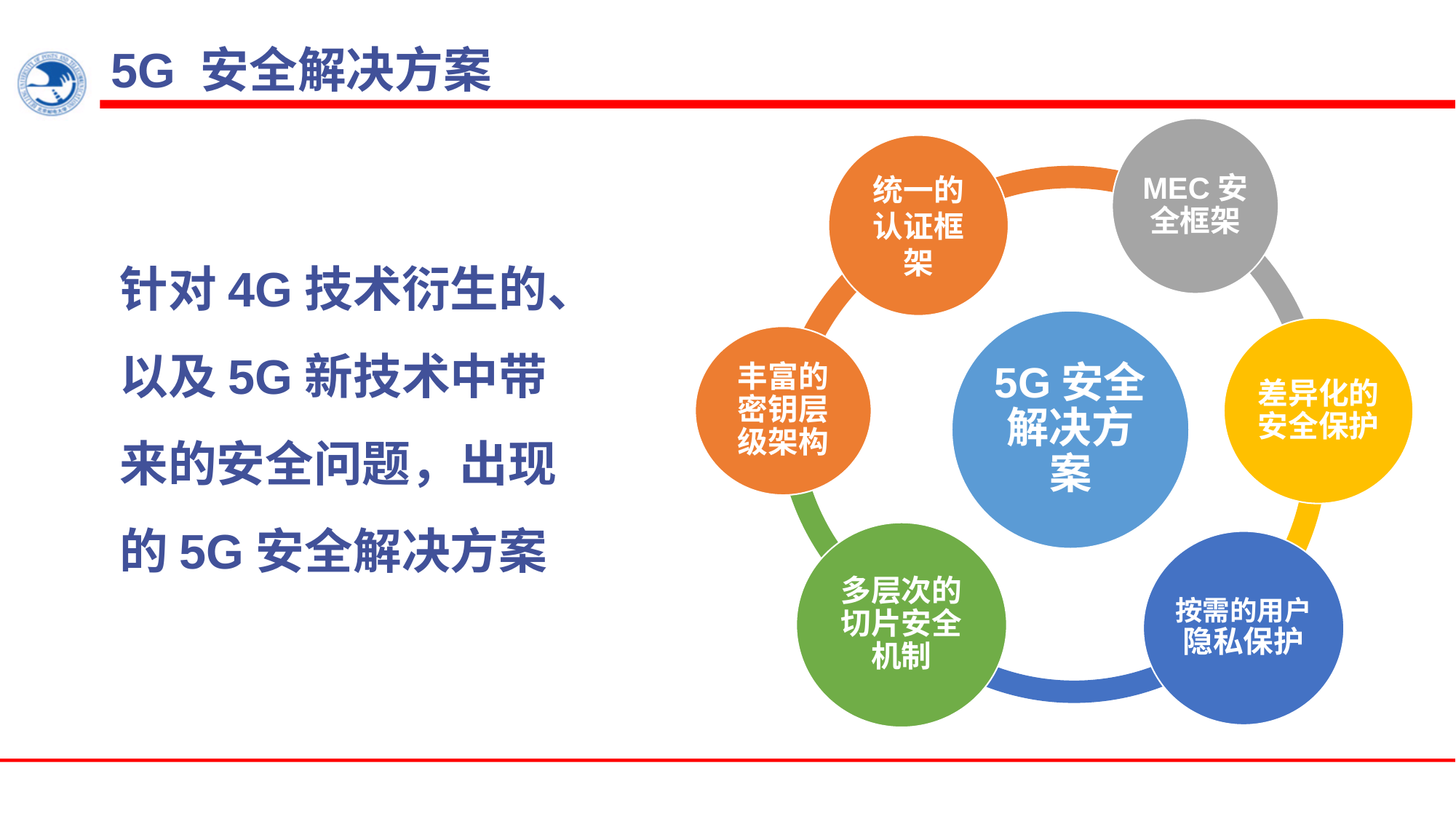

5G 安全解决方案
5G安全解决方案
统一的认证框架
MEC安全框架
差异化的安全保护
按需的用户隐私保护
多层次的切片安全机制
丰富的密钥层级架构
针对4G技术衍生的、以及5G新技术中带来的安全问题，出现的5G安全解决方案